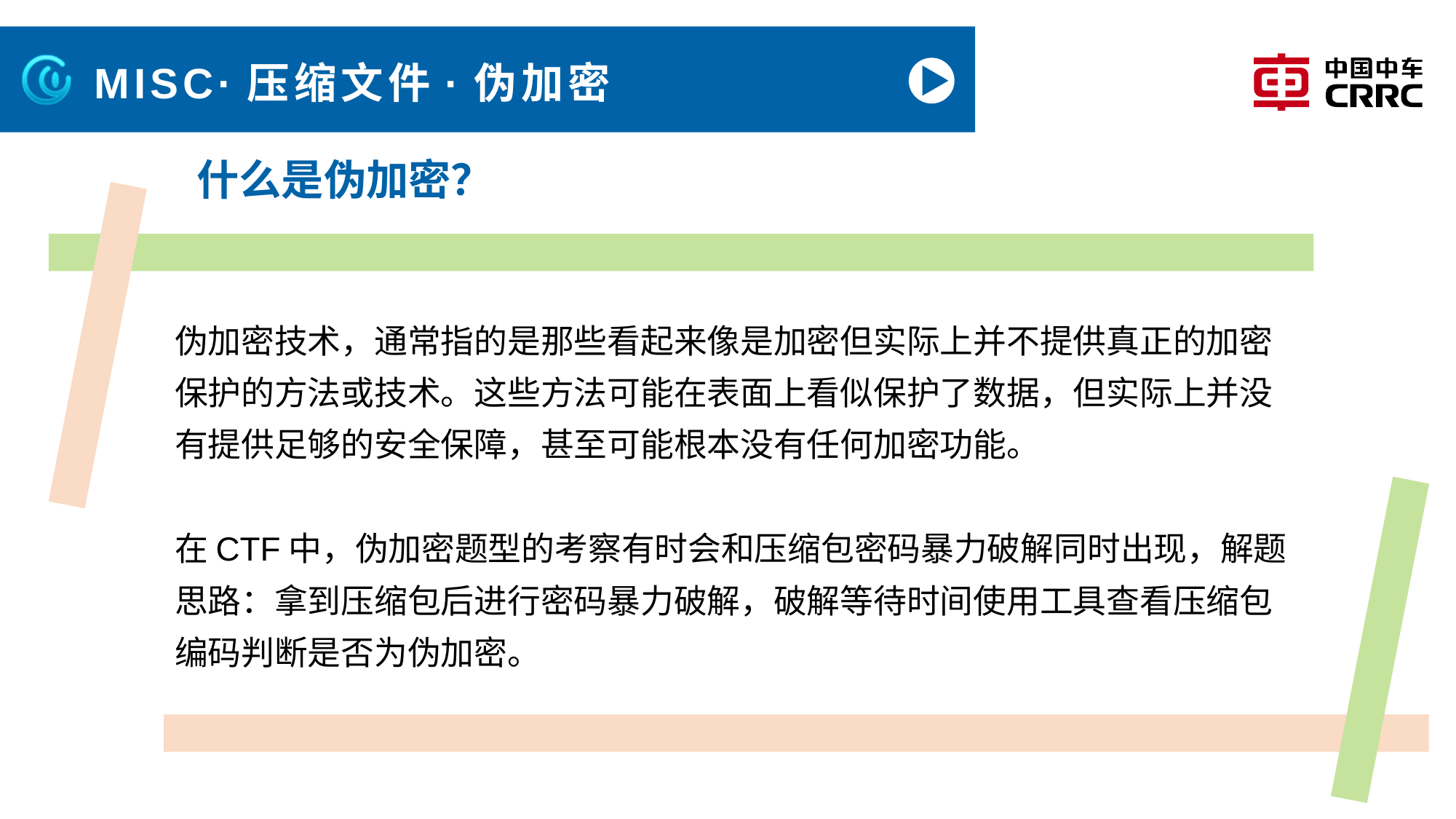

# MISC·压缩文件·伪加密
什么是伪加密？

伪加密技术，通常指的是那些看起来像是加密但实际上并不提供真正的加密保护的方法或技术。这些方法可能在表面上看似保护了数据，但实际上并没有提供足够的安全保障，甚至可能根本没有任何加密功能。

在CTF中，伪加密题型的考察有时会和压缩包密码暴力破解同时出现，解题思路：拿到压缩包后进行密码暴力破解，破解等待时间使用工具查看压缩包编码判断是否为伪加密。